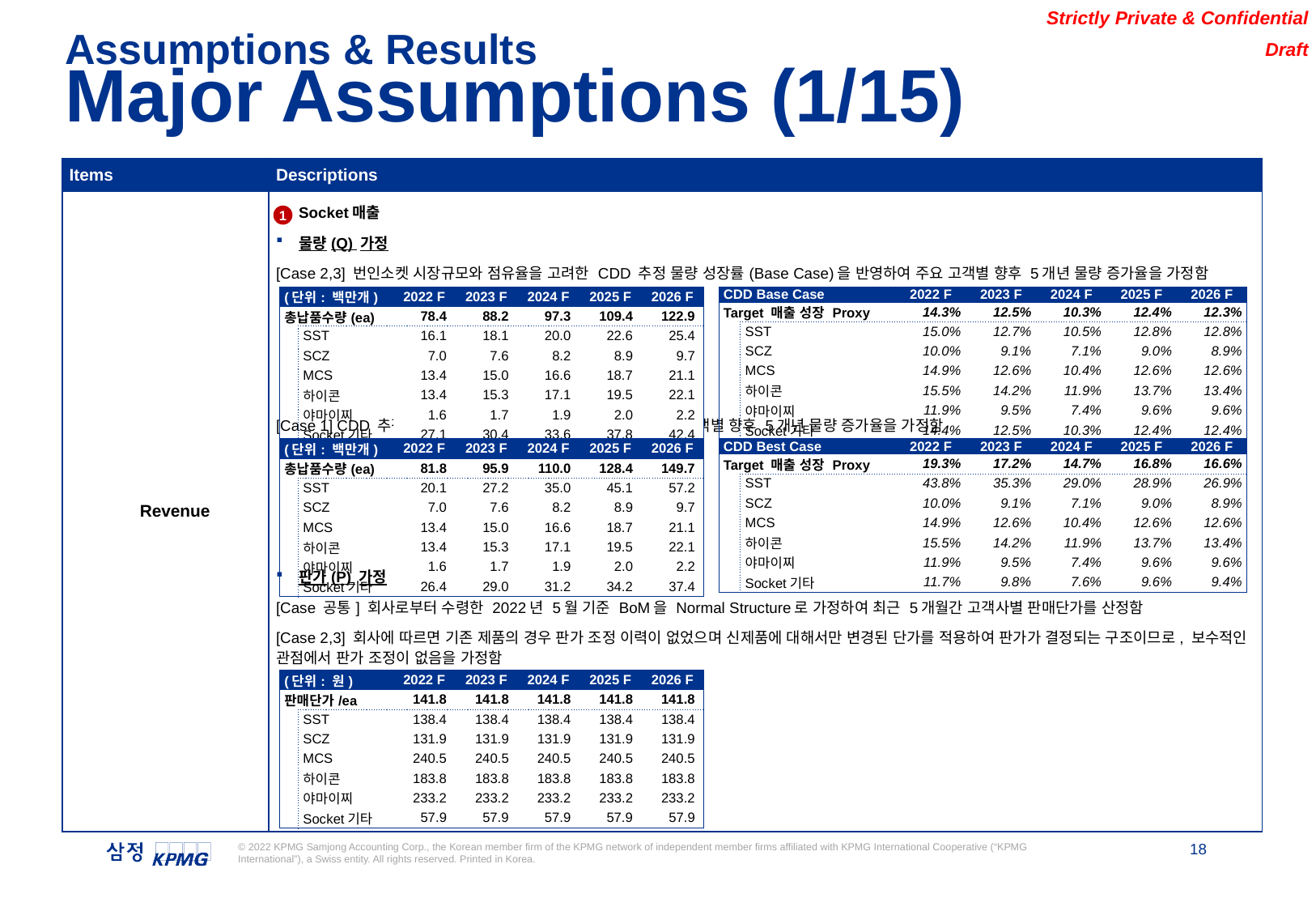

Assumptions & Results
Major Assumptions (1/15)
| Items | Descriptions |
| --- | --- |
| Revenue | Socket매출 물량(Q) 가정 [Case 2,3] 번인소켓 시장규모와 점유율을 고려한 CDD 추정 물량 성장률(Base Case)을 반영하여 주요 고객별 향후 5개년 물량 증가율을 가정함 [Case 1] CDD 추정 물량 성장률(Best Case)을 반영하여 주요 고객별 향후 5개년 물량 증가율을 가정함 판가(P) 가정 [Case 공통] 회사로부터 수령한 2022년 5월 기준 BoM을 Normal Structure로 가정하여 최근 5개월간 고객사별 판매단가를 산정함 [Case 2,3] 회사에 따르면 기존 제품의 경우 판가 조정 이력이 없었으며 신제품에 대해서만 변경된 단가를 적용하여 판가가 결정되는 구조이므로, 보수적인 관점에서 판가 조정이 없음을 가정함 |
1
| (단위: 백만개) |  | 2022 F | 2023 F | 2024 F | 2025 F | 2026 F |
| --- | --- | --- | --- | --- | --- | --- |
| 총납품수량(ea) |  | 78.4 | 88.2 | 97.3 | 109.4 | 122.9 |
|  | SST | 16.1 | 18.1 | 20.0 | 22.6 | 25.4 |
|  | SCZ | 7.0 | 7.6 | 8.2 | 8.9 | 9.7 |
|  | MCS | 13.4 | 15.0 | 16.6 | 18.7 | 21.1 |
|  | 하이콘 | 13.4 | 15.3 | 17.1 | 19.5 | 22.1 |
|  | 야마이찌 | 1.6 | 1.7 | 1.9 | 2.0 | 2.2 |
|  | Socket기타 | 27.1 | 30.4 | 33.6 | 37.8 | 42.4 |
| CDD Base Case |  | 2022 F | 2023 F | 2024 F | 2025 F | 2026 F |
| --- | --- | --- | --- | --- | --- | --- |
| Target 매출 성장 Proxy |  | 14.3% | 12.5% | 10.3% | 12.4% | 12.3% |
|  | SST | 15.0% | 12.7% | 10.5% | 12.8% | 12.8% |
|  | SCZ | 10.0% | 9.1% | 7.1% | 9.0% | 8.9% |
|  | MCS | 14.9% | 12.6% | 10.4% | 12.6% | 12.6% |
|  | 하이콘 | 15.5% | 14.2% | 11.9% | 13.7% | 13.4% |
|  | 야마이찌 | 11.9% | 9.5% | 7.4% | 9.6% | 9.6% |
|  | Socket기타 | 14.4% | 12.5% | 10.3% | 12.4% | 12.4% |
| (단위: 백만개) |  | 2022 F | 2023 F | 2024 F | 2025 F | 2026 F |
| --- | --- | --- | --- | --- | --- | --- |
| 총납품수량(ea) |  | 81.8 | 95.9 | 110.0 | 128.4 | 149.7 |
|  | SST | 20.1 | 27.2 | 35.0 | 45.1 | 57.2 |
|  | SCZ | 7.0 | 7.6 | 8.2 | 8.9 | 9.7 |
|  | MCS | 13.4 | 15.0 | 16.6 | 18.7 | 21.1 |
|  | 하이콘 | 13.4 | 15.3 | 17.1 | 19.5 | 22.1 |
|  | 야마이찌 | 1.6 | 1.7 | 1.9 | 2.0 | 2.2 |
|  | Socket기타 | 26.4 | 29.0 | 31.2 | 34.2 | 37.4 |
| CDD Best Case |  | 2022 F | 2023 F | 2024 F | 2025 F | 2026 F |
| --- | --- | --- | --- | --- | --- | --- |
| Target 매출 성장 Proxy |  | 19.3% | 17.2% | 14.7% | 16.8% | 16.6% |
|  | SST | 43.8% | 35.3% | 29.0% | 28.9% | 26.9% |
|  | SCZ | 10.0% | 9.1% | 7.1% | 9.0% | 8.9% |
|  | MCS | 14.9% | 12.6% | 10.4% | 12.6% | 12.6% |
|  | 하이콘 | 15.5% | 14.2% | 11.9% | 13.7% | 13.4% |
|  | 야마이찌 | 11.9% | 9.5% | 7.4% | 9.6% | 9.6% |
|  | Socket기타 | 11.7% | 9.8% | 7.6% | 9.6% | 9.4% |
| (단위: 원) |  | 2022 F | 2023 F | 2024 F | 2025 F | 2026 F |
| --- | --- | --- | --- | --- | --- | --- |
| 판매단가/ea |  | 141.8 | 141.8 | 141.8 | 141.8 | 141.8 |
|  | SST | 138.4 | 138.4 | 138.4 | 138.4 | 138.4 |
|  | SCZ | 131.9 | 131.9 | 131.9 | 131.9 | 131.9 |
|  | MCS | 240.5 | 240.5 | 240.5 | 240.5 | 240.5 |
|  | 하이콘 | 183.8 | 183.8 | 183.8 | 183.8 | 183.8 |
|  | 야마이찌 | 233.2 | 233.2 | 233.2 | 233.2 | 233.2 |
|  | Socket기타 | 57.9 | 57.9 | 57.9 | 57.9 | 57.9 |